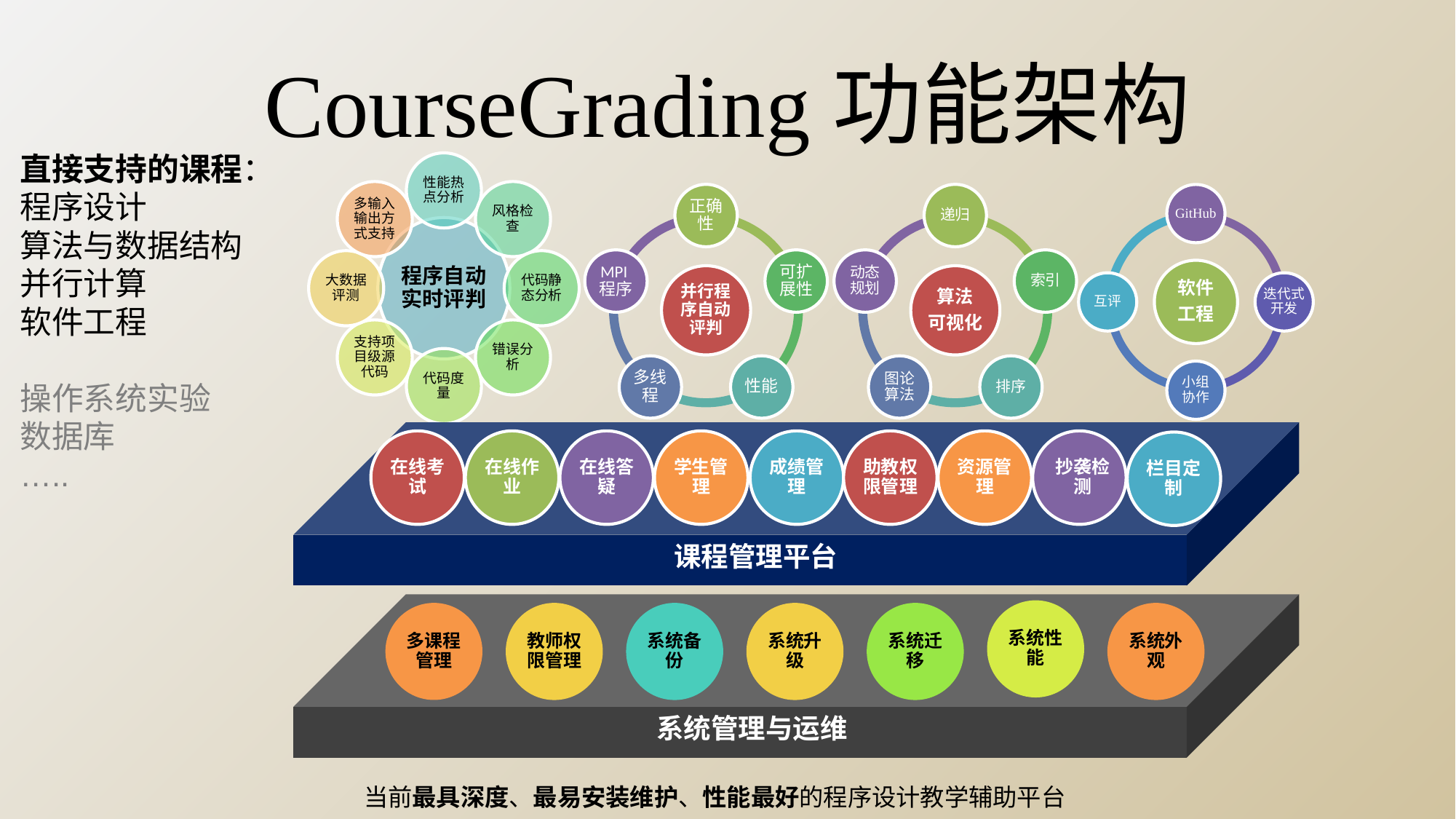

# CourseGrading功能架构
直接支持的课程：
程序设计
算法与数据结构
并行计算
软件工程

操作系统实验
数据库
…..
程序自动实时评判
性能热点分析
风格检查
代码静态分析
错误分析
代码度量
支持项目级源代码
大数据评测
多输入输出方式支持
并行程序自动评判
正确性
可扩展性
性能
多线程
MPI程序
算法
可视化
递归
索引
排序
图论算法
动态规划
软件
工程
GitHub
迭代式开发
小组协作
互评

在线考试

在线作业

在线答疑

成绩管理

助教权限管理

资源管理

抄袭检测

栏目定制
课程管理平台

学生管理

系统性能

多课程管理

教师权限管理

系统备份

系统升级

系统迁移

系统外观
系统管理与运维
当前最具深度、最易安装维护、性能最好的程序设计教学辅助平台